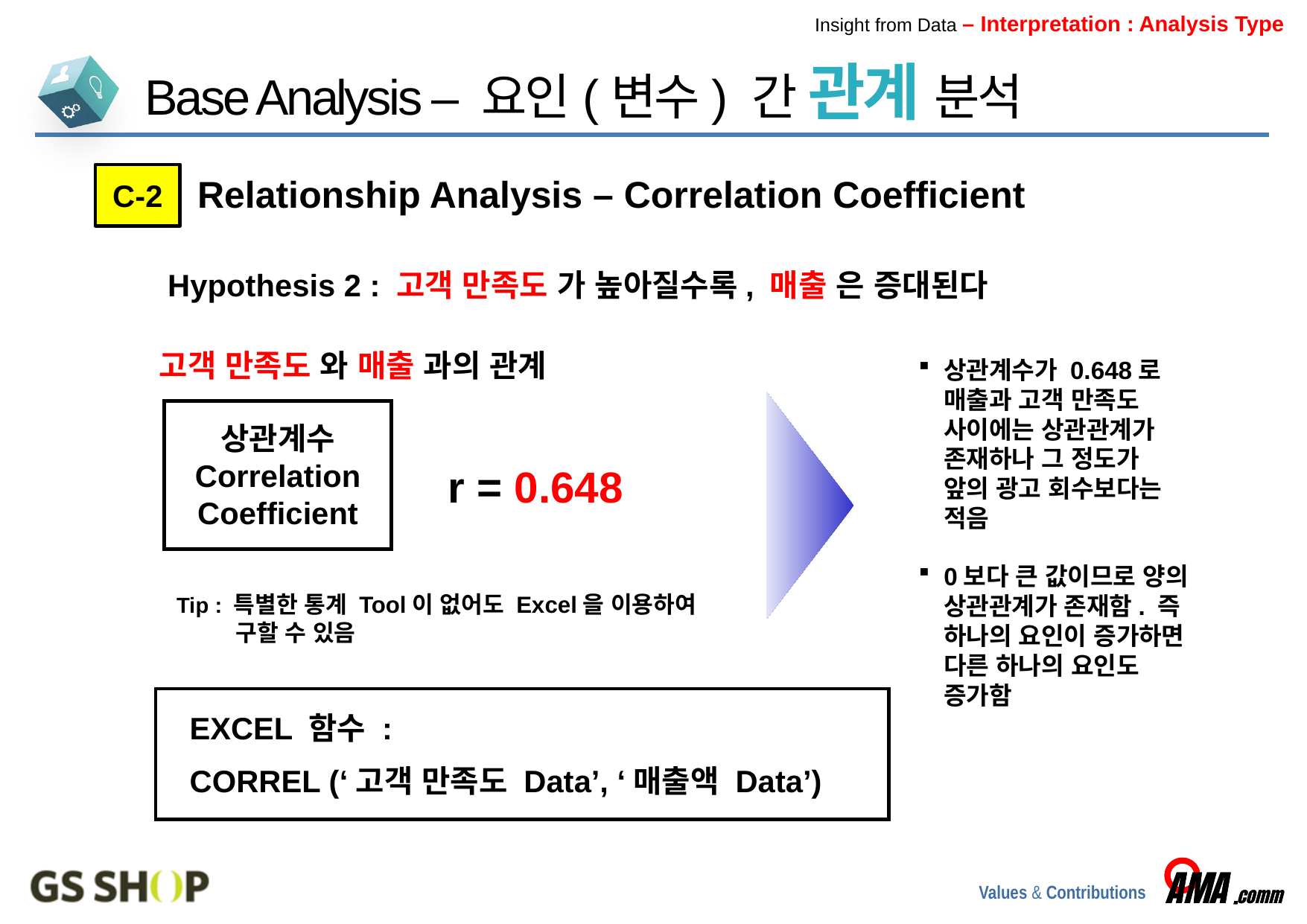

Insight from Data – Interpretation : Analysis Type
Base Analysis – 요인(변수) 간 관계 분석
C-2
Relationship Analysis – Correlation Coefficient
Hypothesis 2 : 고객 만족도 가 높아질수록, 매출 은 증대된다
고객 만족도 와 매출 과의 관계
상관계수가 0.648로 매출과 고객 만족도 사이에는 상관관계가 존재하나 그 정도가 앞의 광고 회수보다는 적음
0보다 큰 값이므로 양의 상관관계가 존재함. 즉 하나의 요인이 증가하면 다른 하나의 요인도 증가함
상관계수 Correlation Coefficient
r = 0.648

Tip : 특별한 통계 Tool이 없어도 Excel을 이용하여 구할 수 있음
EXCEL 함수 :
CORREL (‘고객 만족도 Data’, ‘매출액 Data’)